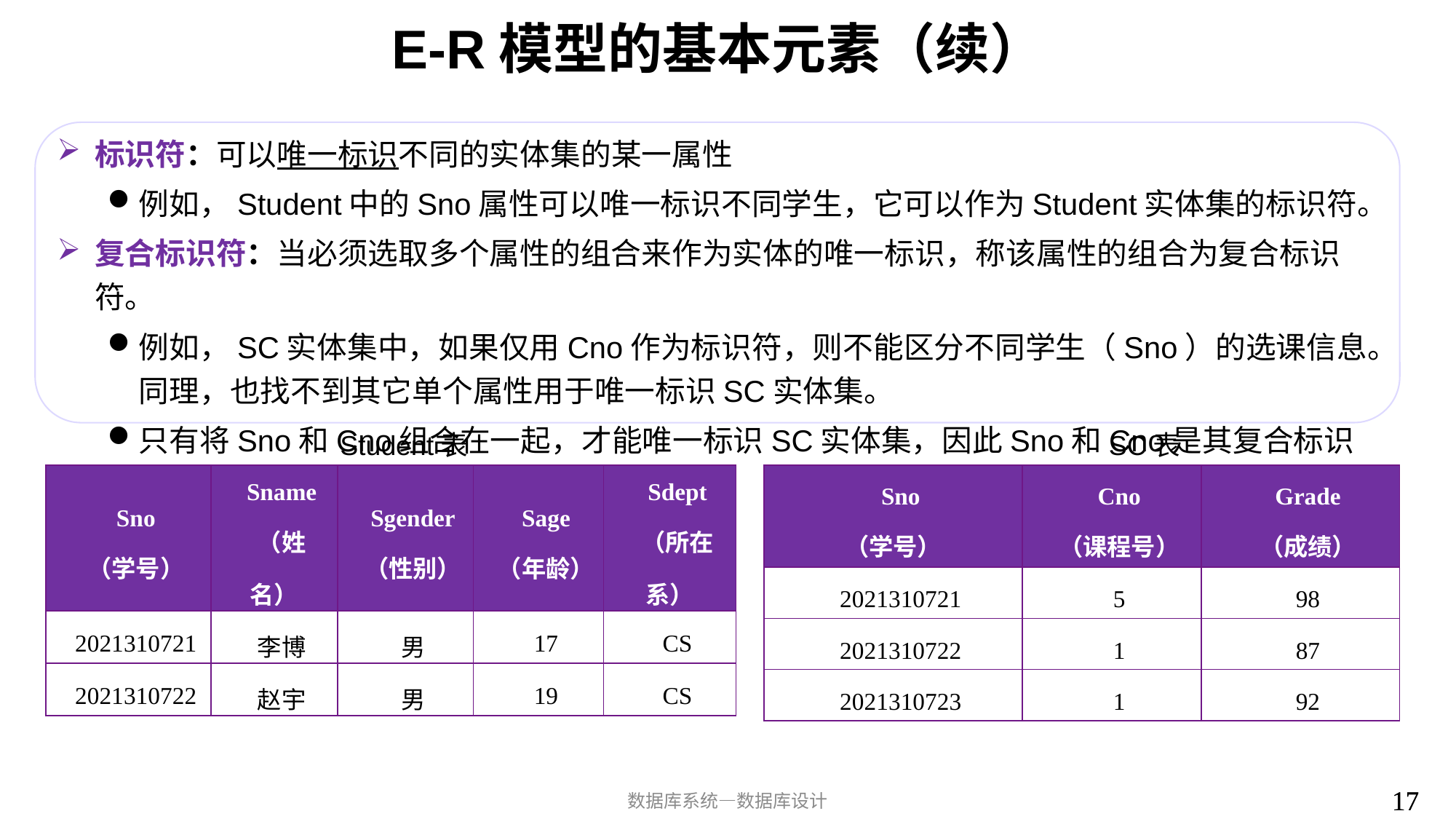

# E-R模型的基本元素（续）
标识符：可以唯一标识不同的实体集的某一属性
例如，Student中的Sno属性可以唯一标识不同学生，它可以作为Student实体集的标识符。
复合标识符：当必须选取多个属性的组合来作为实体的唯一标识，称该属性的组合为复合标识符。
例如，SC实体集中，如果仅用Cno作为标识符，则不能区分不同学生（Sno）的选课信息。同理，也找不到其它单个属性用于唯一标识SC实体集。
只有将Sno和Cno组合在一起，才能唯一标识SC实体集，因此Sno和Cno是其复合标识符。

Student表
SC表
| Sno （学号） | Sname （姓名） | Sgender （性别） | Sage （年龄） | Sdept （所在系） |
| --- | --- | --- | --- | --- |
| 2021310721 | 李博 | 男 | 17 | CS |
| 2021310722 | 赵宇 | 男 | 19 | CS |
| Sno （学号） | Cno （课程号） | Grade （成绩） |
| --- | --- | --- |
| 2021310721 | 5 | 98 |
| 2021310722 | 1 | 87 |
| 2021310723 | 1 | 92 |
17
17
数据库系统—数据库设计